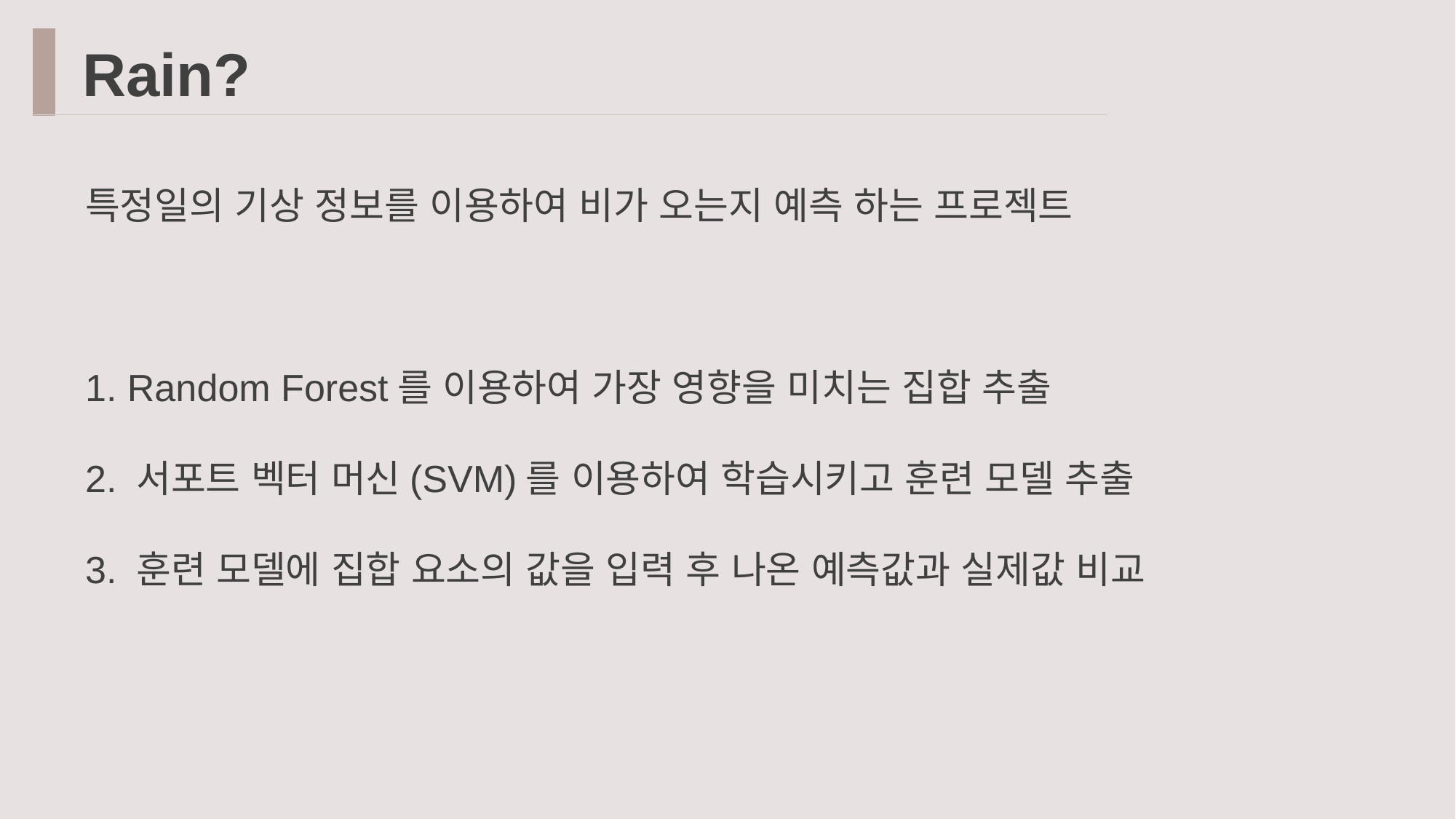

Rain?
특정일의 기상 정보를 이용하여 비가 오는지 예측 하는 프로젝트

1. Random Forest를 이용하여 가장 영향을 미치는 집합 추출

2. 서포트 벡터 머신(SVM)를 이용하여 학습시키고 훈련 모델 추출

3. 훈련 모델에 집합 요소의 값을 입력 후 나온 예측값과 실제값 비교